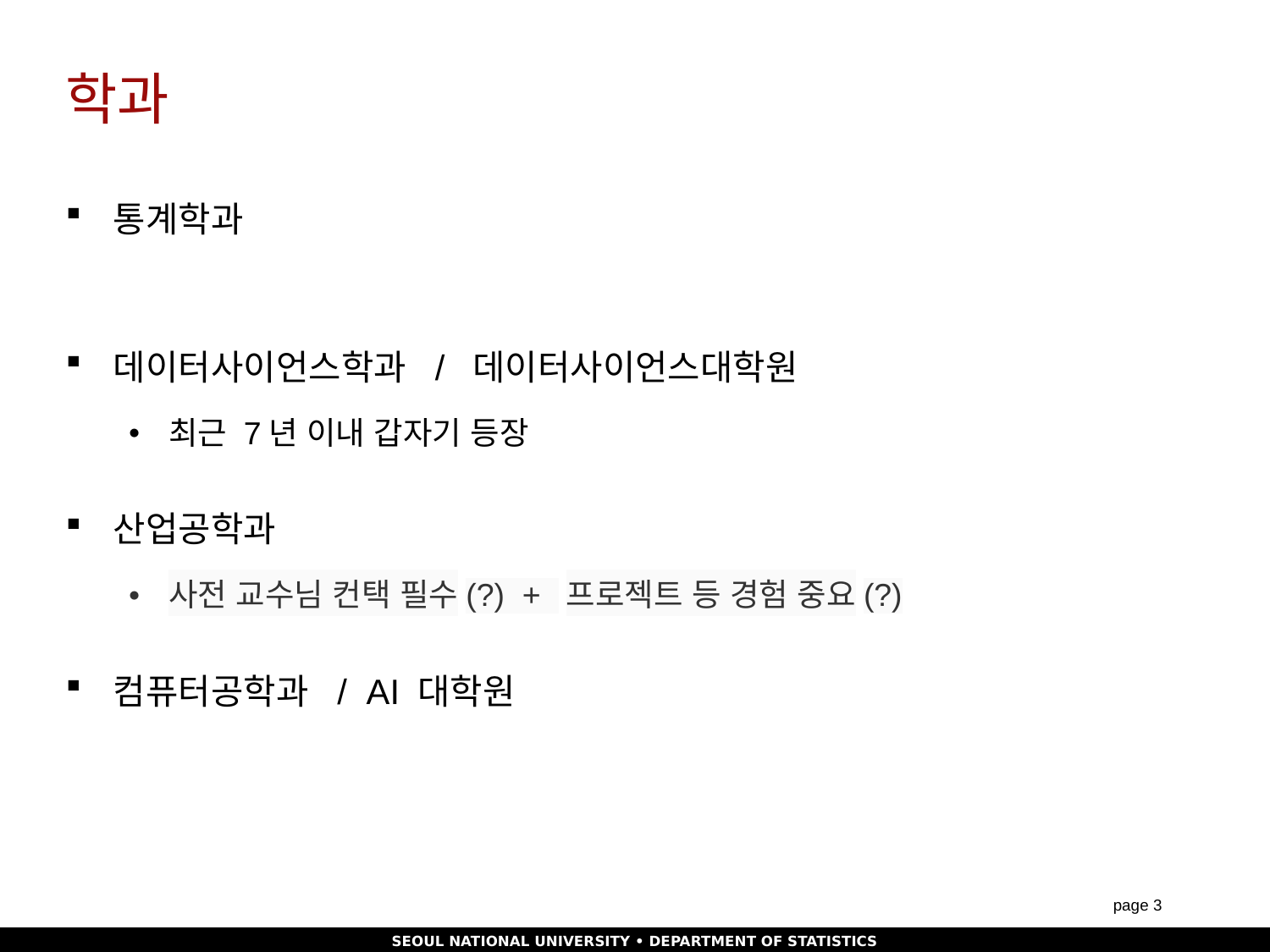

# 학과
통계학과

데이터사이언스학과  /  데이터사이언스대학원
최근 7년 이내 갑자기 등장

산업공학과
사전 교수님 컨택 필수(?)  +  프로젝트 등 경험 중요(?)

컴퓨터공학과  /  AI 대학원

page 3